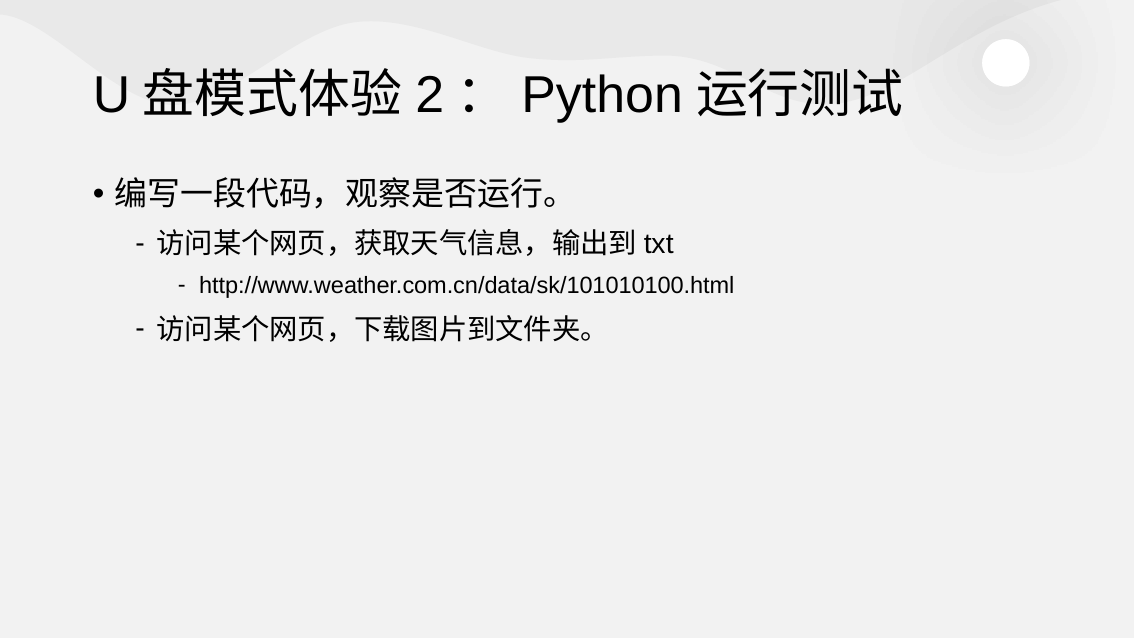

# U盘模式体验2：Python运行测试
编写一段代码，观察是否运行。
访问某个网页，获取天气信息，输出到txt
http://www.weather.com.cn/data/sk/101010100.html
访问某个网页，下载图片到文件夹。